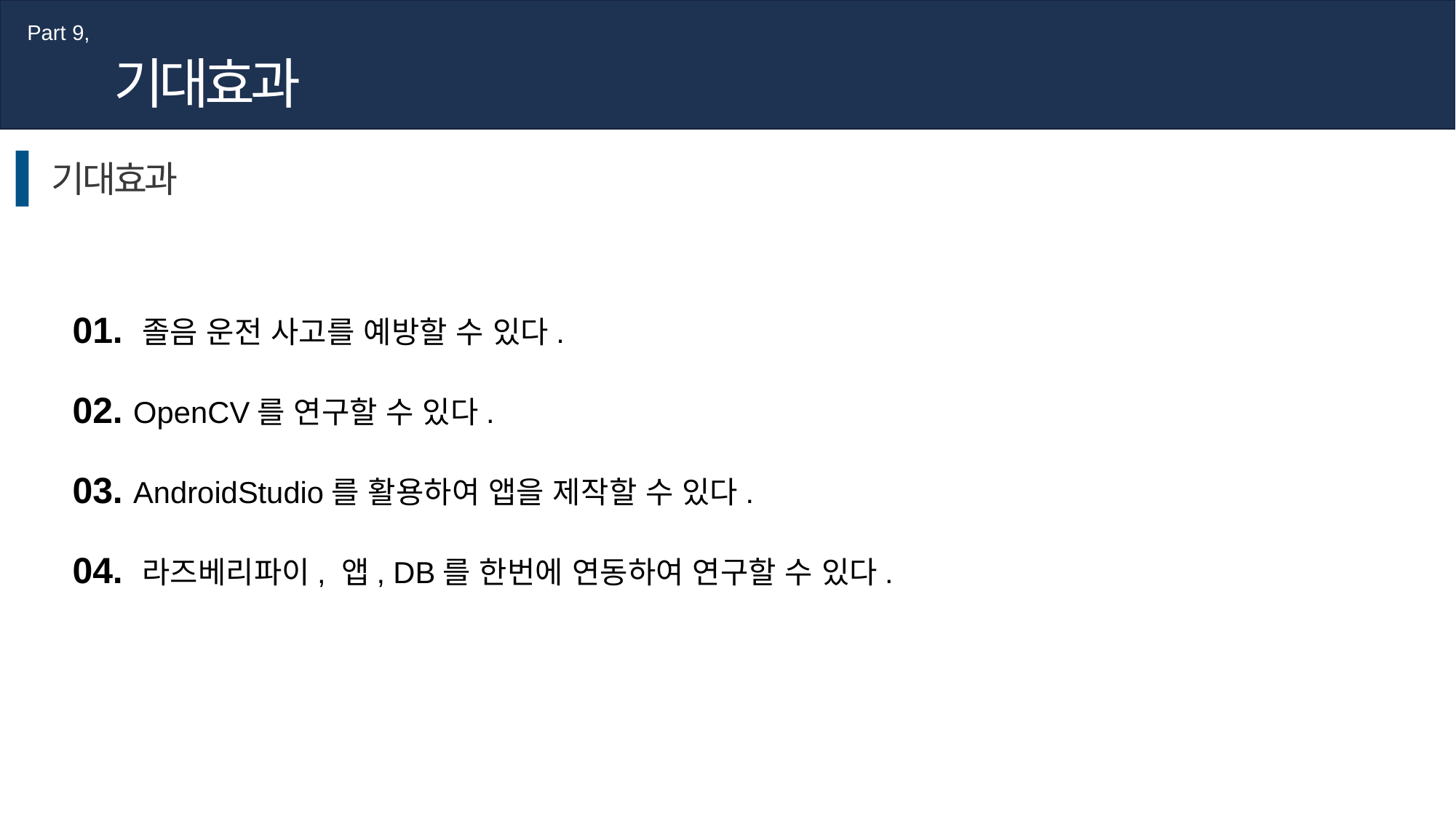

Part 9,
기대효과

기대효과
01. 졸음 운전 사고를 예방할 수 있다.
02. OpenCV를 연구할 수 있다.
03. AndroidStudio를 활용하여 앱을 제작할 수 있다.
04. 라즈베리파이, 앱, DB를 한번에 연동하여 연구할 수 있다.